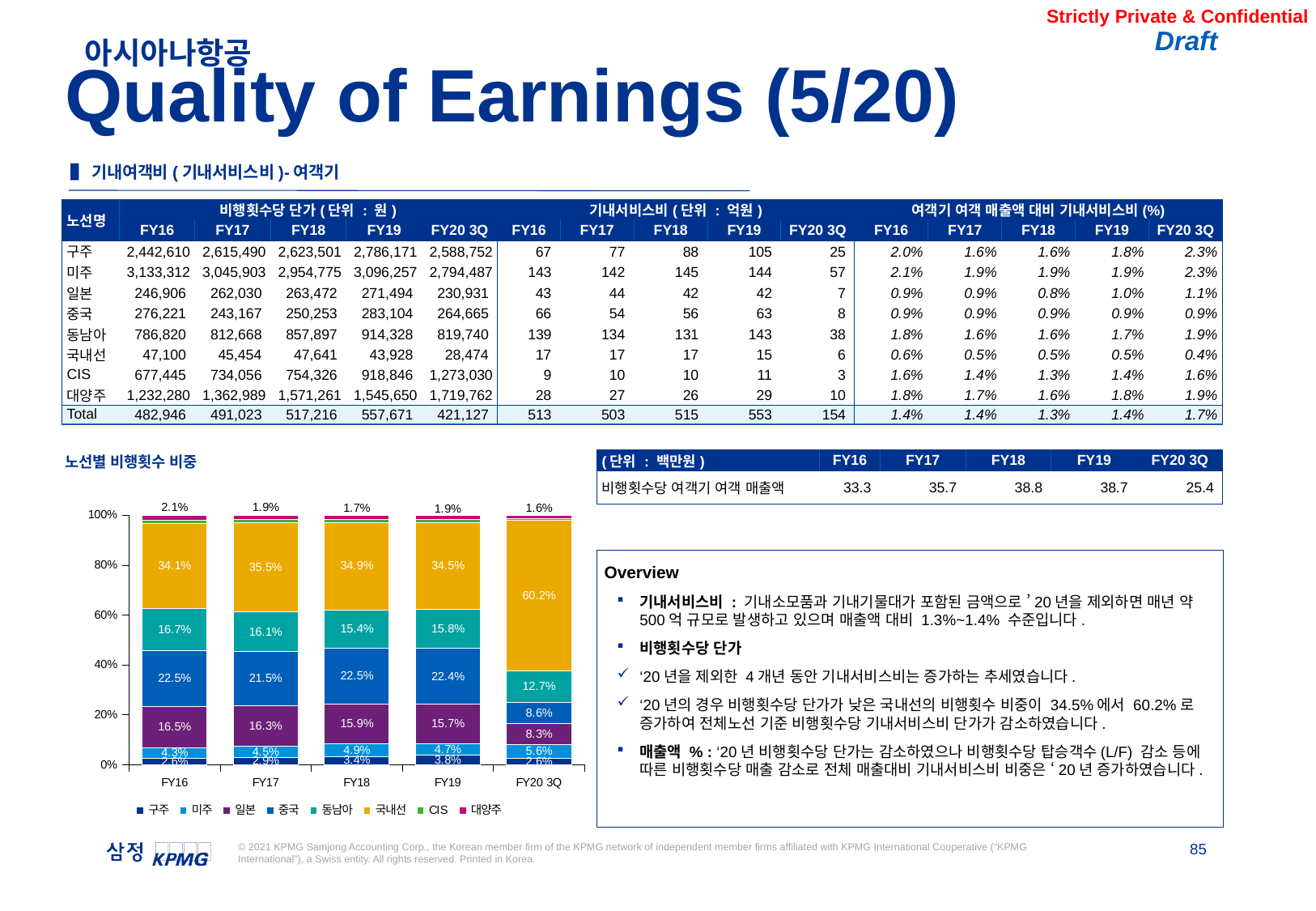

아시아나항공
Quality of Earnings (5/20)
▌기내여객비(기내서비스비)-여객기

| 노선명 | 비행횟수당 단가(단위 : 원) |  |  |  |  | 기내서비스비(단위 : 억원) |  |  |  |  | 여객기 여객 매출액 대비 기내서비스비(%) |  |  |  |  |
| --- | --- | --- | --- | --- | --- | --- | --- | --- | --- | --- | --- | --- | --- | --- | --- |
|  | FY16 | FY17 | FY18 | FY19 | FY20 3Q | FY16 | FY17 | FY18 | FY19 | FY20 3Q | FY16 | FY17 | FY18 | FY19 | FY20 3Q |
| 구주 | 2,442,610 | 2,615,490 | 2,623,501 | 2,786,171 | 2,588,752 | 67 | 77 | 88 | 105 | 25 | 2.0% | 1.6% | 1.6% | 1.8% | 2.3% |
| 미주 | 3,133,312 | 3,045,903 | 2,954,775 | 3,096,257 | 2,794,487 | 143 | 142 | 145 | 144 | 57 | 2.1% | 1.9% | 1.9% | 1.9% | 2.3% |
| 일본 | 246,906 | 262,030 | 263,472 | 271,494 | 230,931 | 43 | 44 | 42 | 42 | 7 | 0.9% | 0.9% | 0.8% | 1.0% | 1.1% |
| 중국 | 276,221 | 243,167 | 250,253 | 283,104 | 264,665 | 66 | 54 | 56 | 63 | 8 | 0.9% | 0.9% | 0.9% | 0.9% | 0.9% |
| 동남아 | 786,820 | 812,668 | 857,897 | 914,328 | 819,740 | 139 | 134 | 131 | 143 | 38 | 1.8% | 1.6% | 1.6% | 1.7% | 1.9% |
| 국내선 | 47,100 | 45,454 | 47,641 | 43,928 | 28,474 | 17 | 17 | 17 | 15 | 6 | 0.6% | 0.5% | 0.5% | 0.5% | 0.4% |
| CIS | 677,445 | 734,056 | 754,326 | 918,846 | 1,273,030 | 9 | 10 | 10 | 11 | 3 | 1.6% | 1.4% | 1.3% | 1.4% | 1.6% |
| 대양주 | 1,232,280 | 1,362,989 | 1,571,261 | 1,545,650 | 1,719,762 | 28 | 27 | 26 | 29 | 10 | 1.8% | 1.7% | 1.6% | 1.8% | 1.9% |
| Total | 482,946 | 491,023 | 517,216 | 557,671 | 421,127 | 513 | 503 | 515 | 553 | 154 | 1.4% | 1.4% | 1.3% | 1.4% | 1.7% |

### Chart: 노선별 비행횟수 비중

| Category | 구주 | 미주 | 일본 | 중국 | 동남아 | 국내선 | CIS | 대양주 |
|---|---|---|---|---|---|---|---|---|
| FY16 | 0.025863449276181328 | 0.042967609467567086 | 0.1646746347941567 | 0.22456745123524813 | 0.16685974777014873 | 0.3407457639889614 | 0.012941143228504422 | 0.021380200239232195 |
| FY17 | 0.028938498363538664 | 0.04540081090322896 | 0.16304039861267158 | 0.2150065946949343 | 0.16073469786527284 | 0.35511699477309366 | 0.012739973621220263 | 0.019022031166039764 |
| FY18 | 0.033695455732042814 | 0.0492680575915179 | 0.15931042792023936 | 0.22475350910660857 | 0.1538384304905721 | 0.3488323058695958 | 0.013695054117552561 | 0.016606759171870922 |
| FY19 | 0.03805296343001261 | 0.04701134930643128 | 0.15656998738965952 | 0.2237377049180328 | 0.15808322824716267 | 0.34530138713745273 | 0.012378310214375788 | 0.018865069356872637 |
| FY20 3Q | 0.025973314337379105 | 0.05622071837584591 | 0.08252280884407792 | 0.08561878407627606 | 0.12677059645469738 | 0.6017151154826159 | 0.005397408148168443 | 0.015781254280939204 |
| (단위 : 백만원) | FY16 | FY17 | FY18 | FY19 | FY20 3Q |
| --- | --- | --- | --- | --- | --- |
| 비행횟수당 여객기 여객 매출액 | 33.3 | 35.7 | 38.8 | 38.7 | 25.4 |
Overview
기내서비스비 : 기내소모품과 기내기물대가 포함된 금액으로 ’20년을 제외하면 매년 약 500억 규모로 발생하고 있으며 매출액 대비 1.3%~1.4% 수준입니다.
비행횟수당 단가
‘20년을 제외한 4개년 동안 기내서비스비는 증가하는 추세였습니다.
‘20년의 경우 비행횟수당 단가가 낮은 국내선의 비행횟수 비중이 34.5%에서 60.2%로 증가하여 전체노선 기준 비행횟수당 기내서비스비 단가가 감소하였습니다.
매출액 % : ‘20년 비행횟수당 단가는 감소하였으나 비행횟수당 탑승객수(L/F) 감소 등에 따른 비행횟수당 매출 감소로 전체 매출대비 기내서비스비 비중은 ‘20년 증가하였습니다.